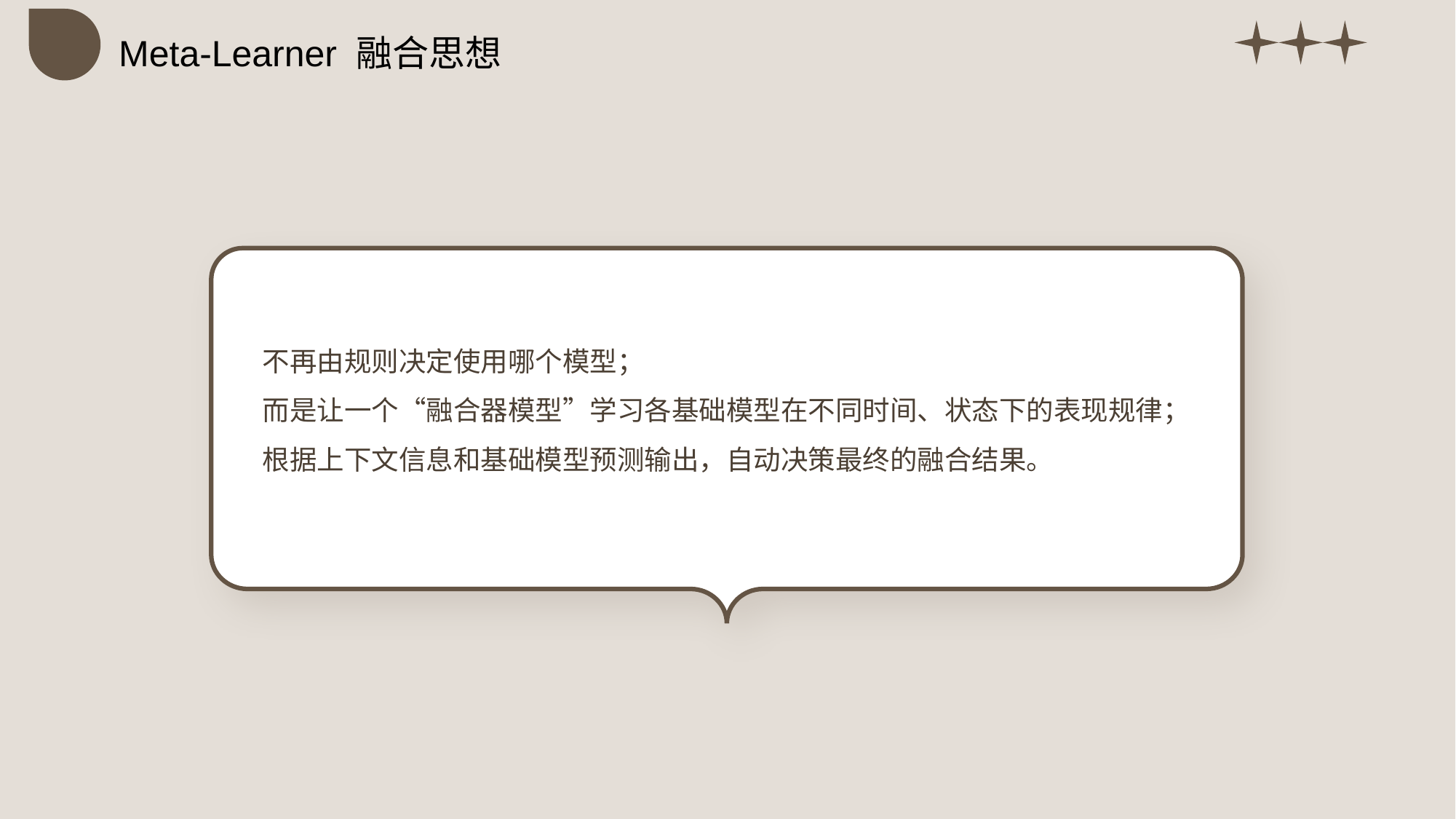

Meta-Learner 融合思想

不再由规则决定使用哪个模型；
而是让一个“融合器模型”学习各基础模型在不同时间、状态下的表现规律；
根据上下文信息和基础模型预测输出，自动决策最终的融合结果。